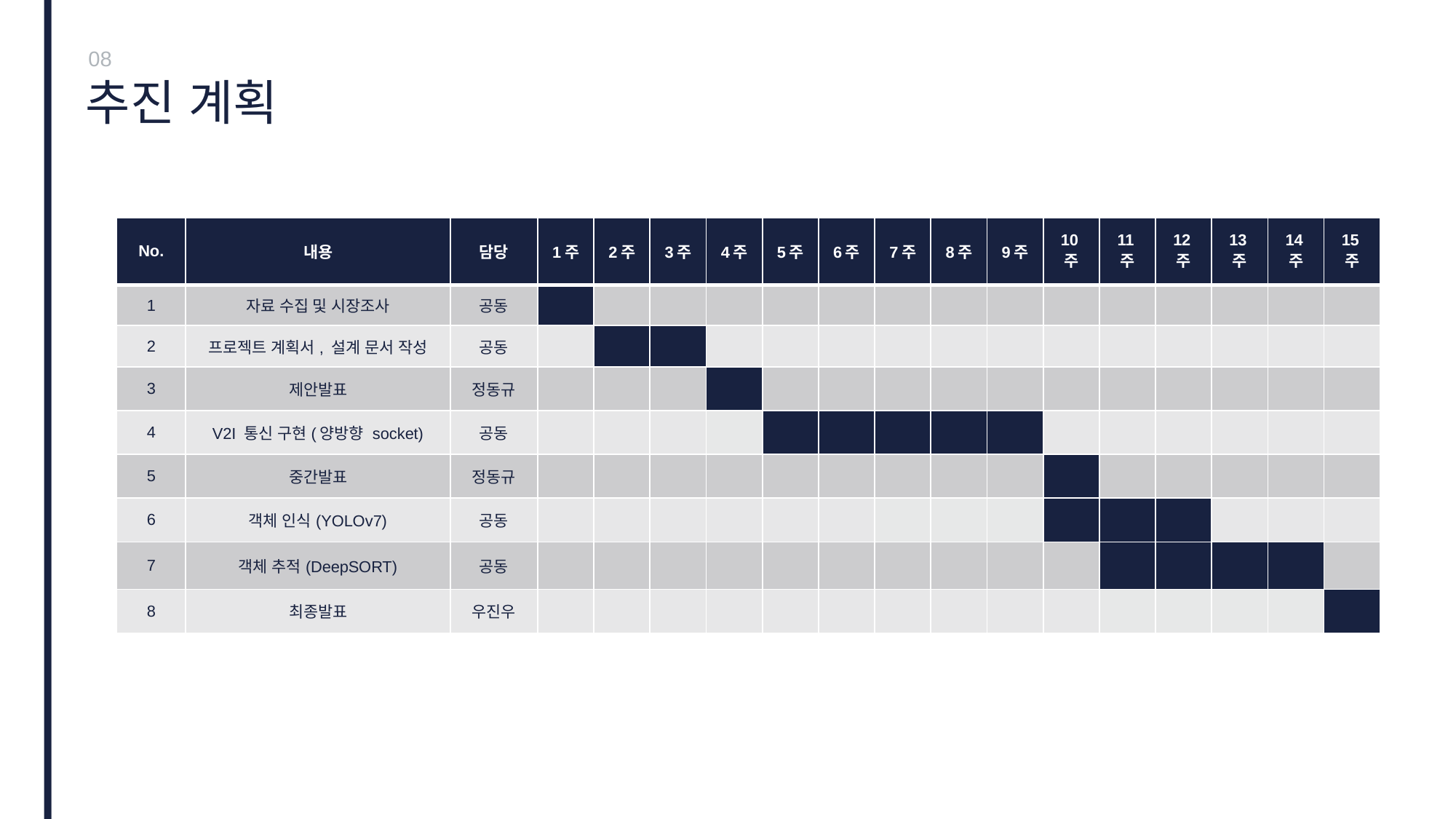

08
# 추진 계획
| No. | 내용 | 담당 | 1주 | 2주 | 3주 | 4주 | 5주 | 6주 | 7주 | 8주 | 9주 | 10주 | 11주 | 12주 | 13주 | 14주 | 15주 |
| --- | --- | --- | --- | --- | --- | --- | --- | --- | --- | --- | --- | --- | --- | --- | --- | --- | --- |
| 1 | 자료 수집 및 시장조사 | 공동 |  |  |  |  |  |  |  |  |  |  |  |  |  |  |  |
| 2 | 프로젝트 계획서, 설계 문서 작성 | 공동 |  |  |  |  |  |  |  |  |  |  |  |  |  |  |  |
| 3 | 제안발표 | 정동규 |  |  |  |  |  |  |  |  |  |  |  |  |  |  |  |
| 4 | V2I 통신 구현(양방향 socket) | 공동 |  |  |  |  |  |  |  |  |  |  |  |  |  |  |  |
| 5 | 중간발표 | 정동규 |  |  |  |  |  |  |  |  |  |  |  |  |  |  |  |
| 6 | 객체 인식(YOLOv7) | 공동 |  |  |  |  |  |  |  |  |  |  |  |  |  |  |  |
| 7 | 객체 추적(DeepSORT) | 공동 |  |  |  |  |  |  |  |  |  |  |  |  |  |  |  |
| 8 | 최종발표 | 우진우 |  |  |  |  |  |  |  |  |  |  |  |  |  |  |  |